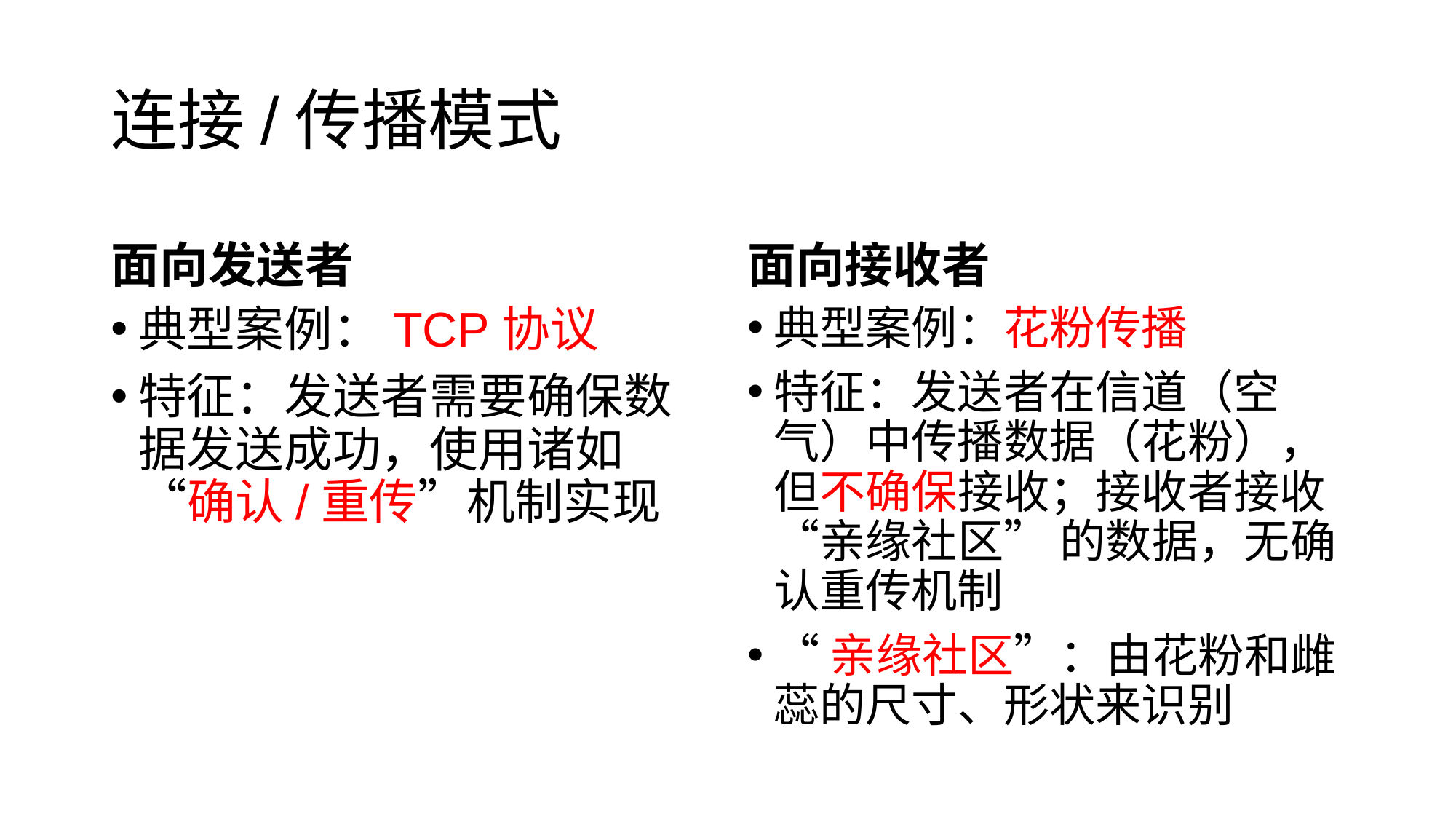

# 连接/传播模式
面向发送者
面向接收者
典型案例：TCP协议
特征：发送者需要确保数据发送成功，使用诸如“确认/重传”机制实现
典型案例：花粉传播
特征：发送者在信道（空气）中传播数据（花粉），但不确保接收；接收者接收“亲缘社区” 的数据，无确认重传机制
“亲缘社区”：由花粉和雌蕊的尺寸、形状来识别